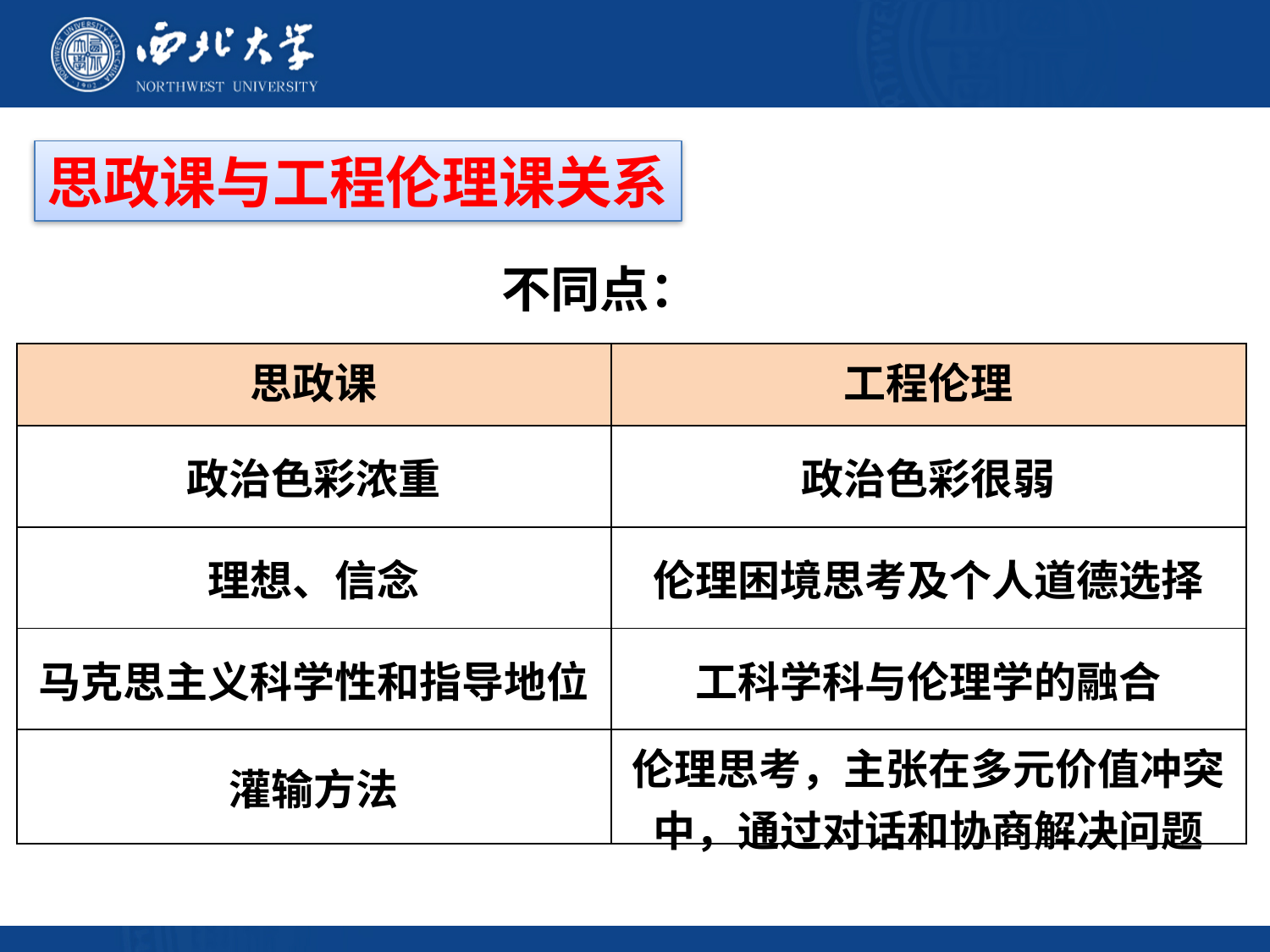

思政课与工程伦理课关系
不同点：
| 思政课 | 工程伦理 |
| --- | --- |
| 政治色彩浓重 | 政治色彩很弱 |
| 理想、信念 | 伦理困境思考及个人道德选择 |
| 马克思主义科学性和指导地位 | 工科学科与伦理学的融合 |
| 灌输方法 | 伦理思考，主张在多元价值冲突中，通过对话和协商解决问题 |